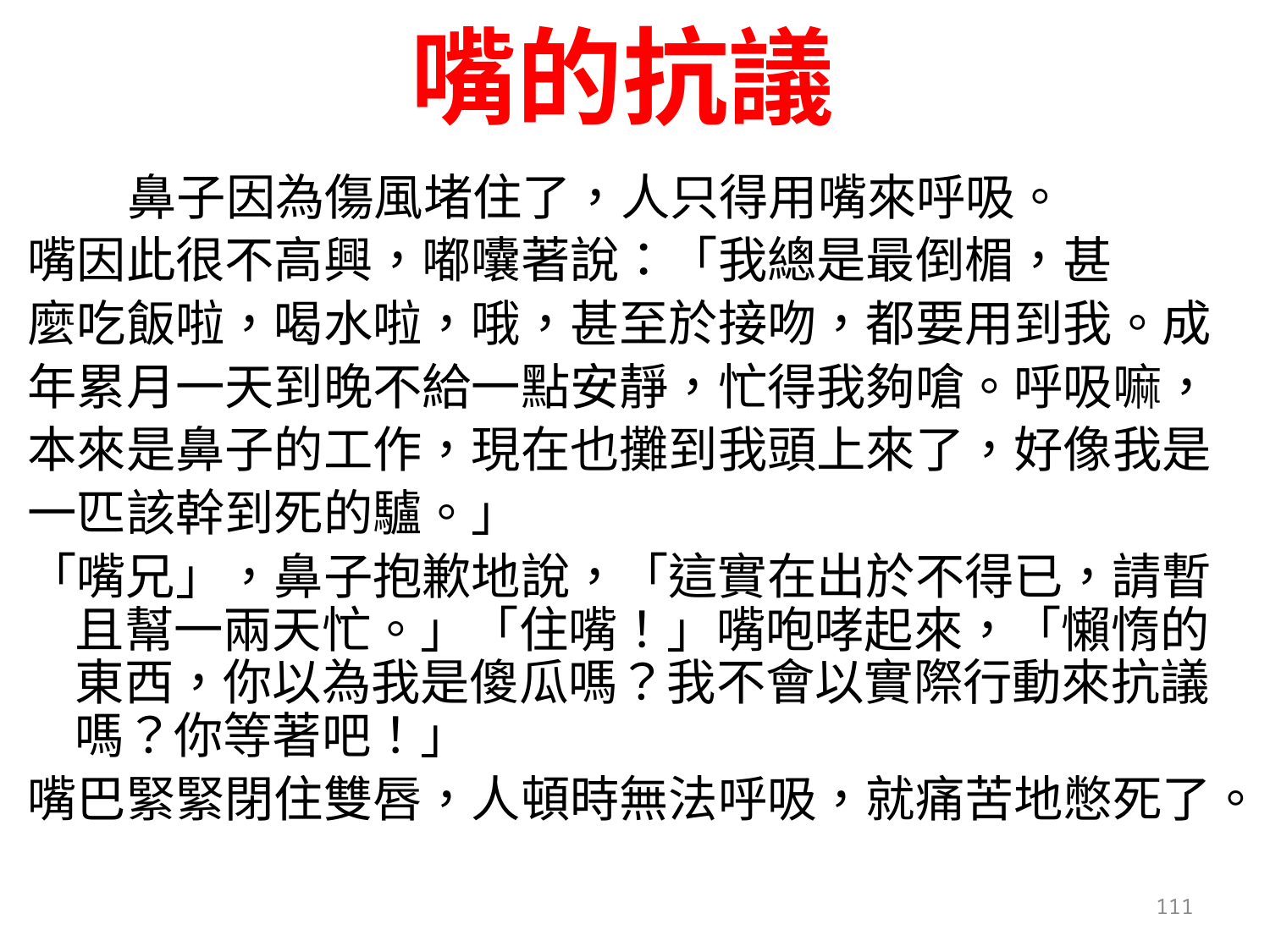

# 嘴的抗議
        鼻子因為傷風堵住了，人只得用嘴來呼吸。
嘴因此很不高興，嘟囔著說：「我總是最倒楣，甚
麼吃飯啦，喝水啦，哦，甚至於接吻，都要用到我。成
年累月一天到晚不給一點安靜，忙得我夠嗆。呼吸嘛，
本來是鼻子的工作，現在也攤到我頭上來了，好像我是
一匹該幹到死的驢。」
「嘴兄」，鼻子抱歉地說，「這實在出於不得已，請暫且幫一兩天忙。」「住嘴！」嘴咆哮起來，「懶惰的東西，你以為我是傻瓜嗎？我不會以實際行動來抗議嗎？你等著吧！」
嘴巴緊緊閉住雙唇，人頓時無法呼吸，就痛苦地憋死了。
111